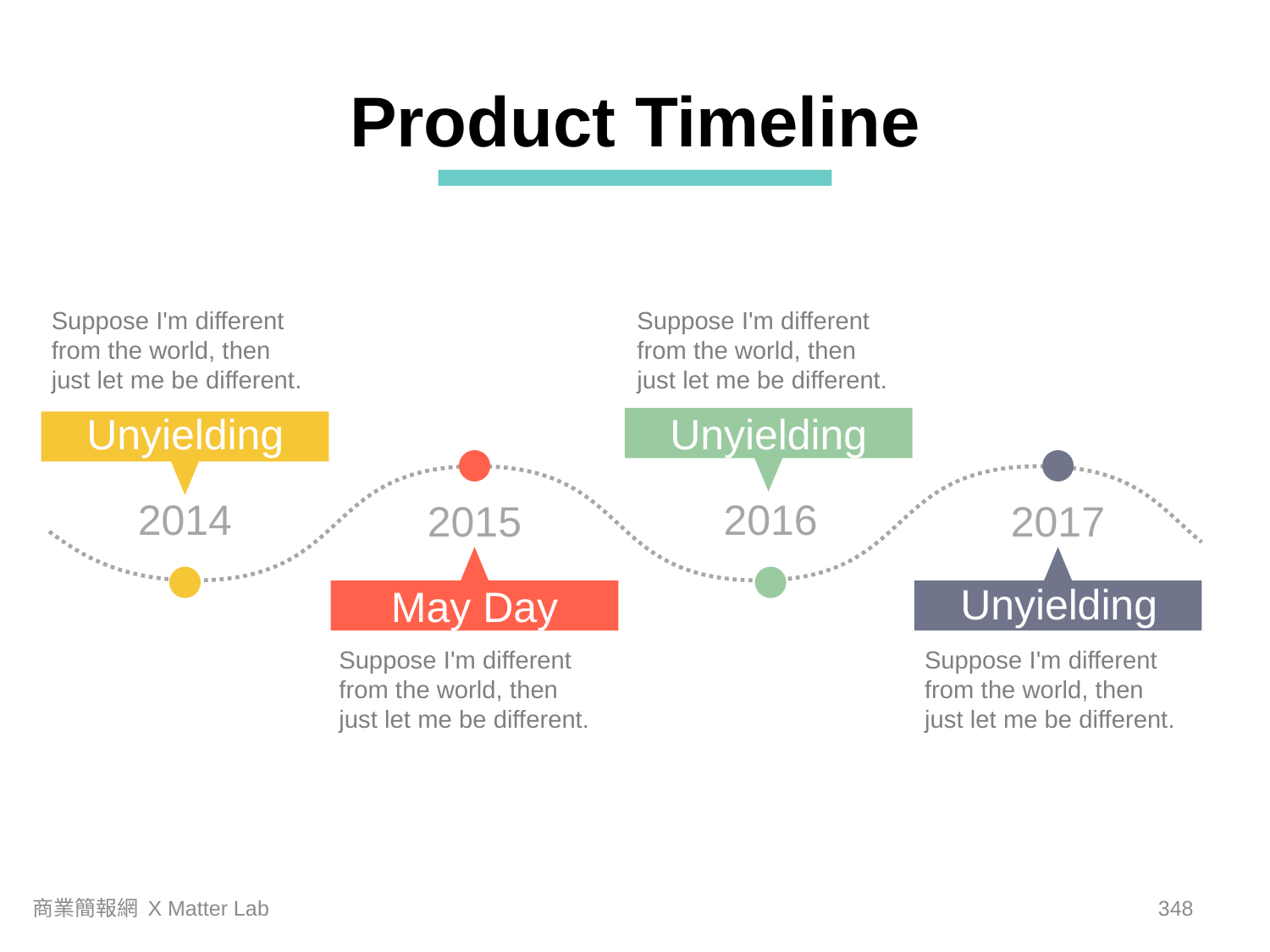

Product Timeline

Suppose I'm different from the world, then just let me be different.
Suppose I'm different from the world, then just let me be different.
Unyielding
Unyielding

2016
2014
2015
2017

Unyielding
May Day
Suppose I'm different from the world, then just let me be different.
Suppose I'm different from the world, then just let me be different.
商業簡報網 X Matter Lab
348